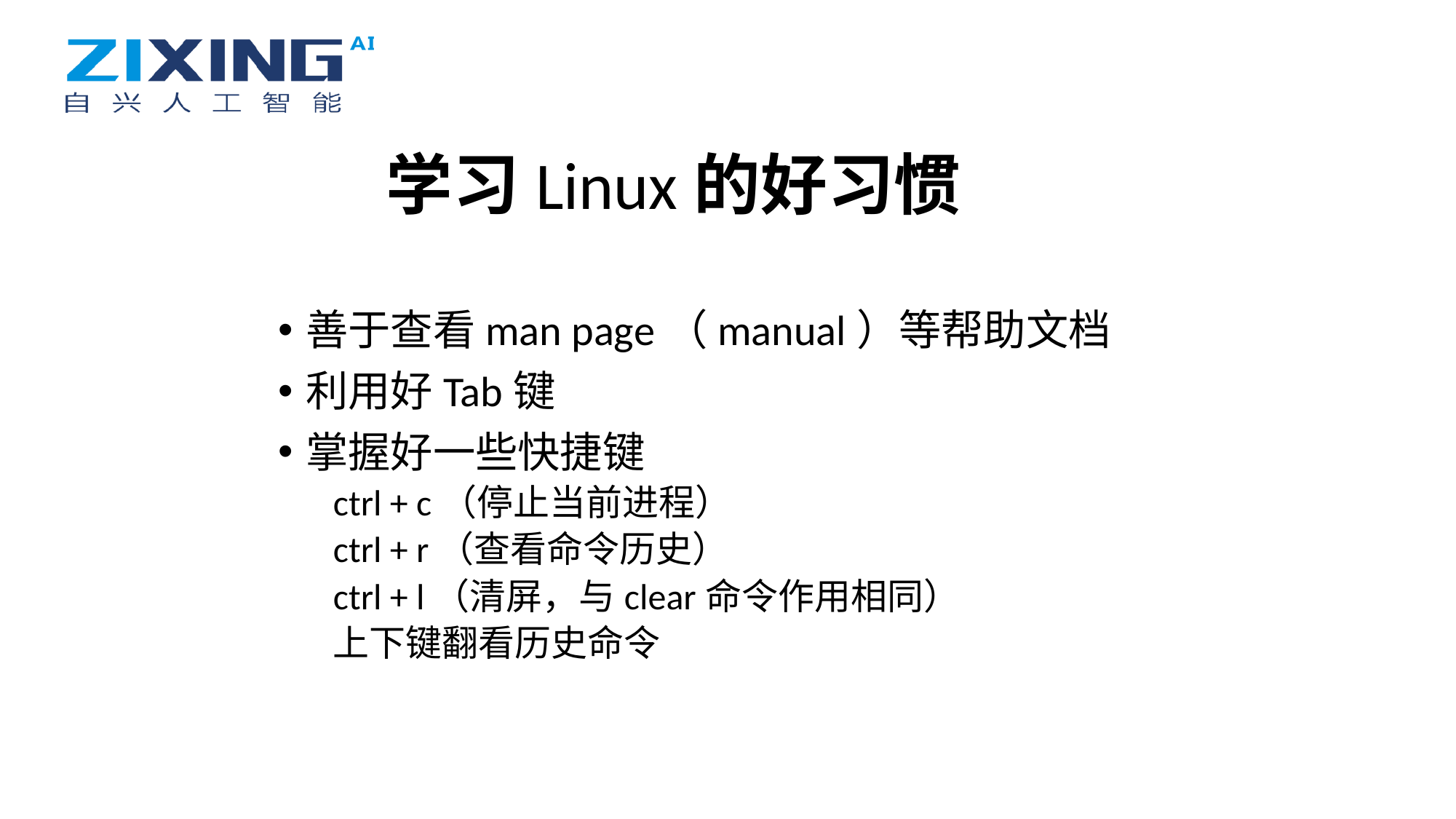

学习Linux的好习惯
善于查看man page（manual）等帮助文档
利用好Tab键
掌握好一些快捷键
ctrl + c（停止当前进程）
ctrl + r（查看命令历史）
ctrl + l（清屏，与clear命令作用相同）
上下键翻看历史命令